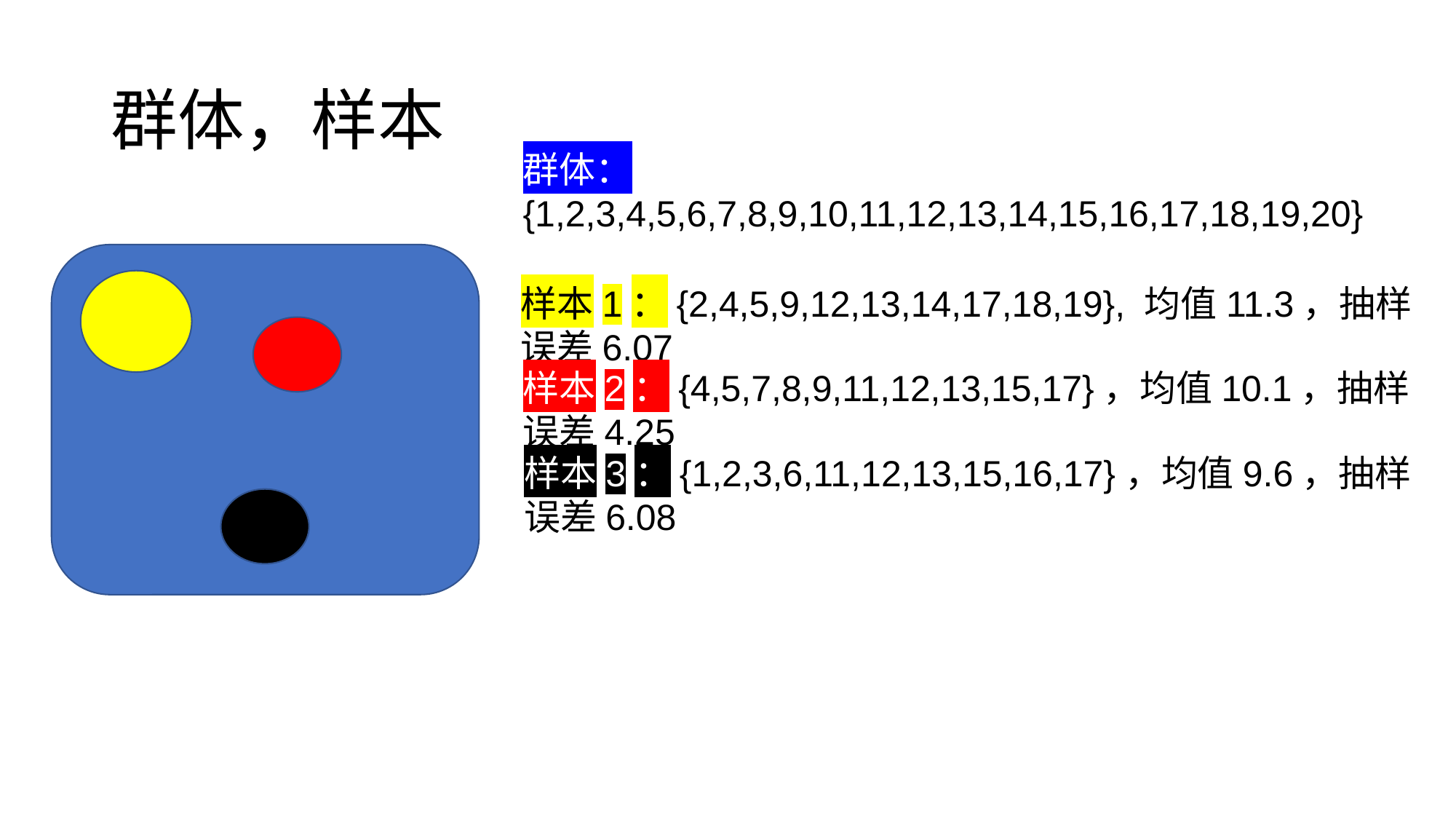

# 群体，样本
群体：{1,2,3,4,5,6,7,8,9,10,11,12,13,14,15,16,17,18,19,20}

样本1：{2,4,5,9,12,13,14,17,18,19}, 均值11.3，抽样误差6.07

样本2：{4,5,7,8,9,11,12,13,15,17}，均值10.1，抽样误差4.25
样本3：{1,2,3,6,11,12,13,15,16,17}，均值9.6，抽样误差6.08